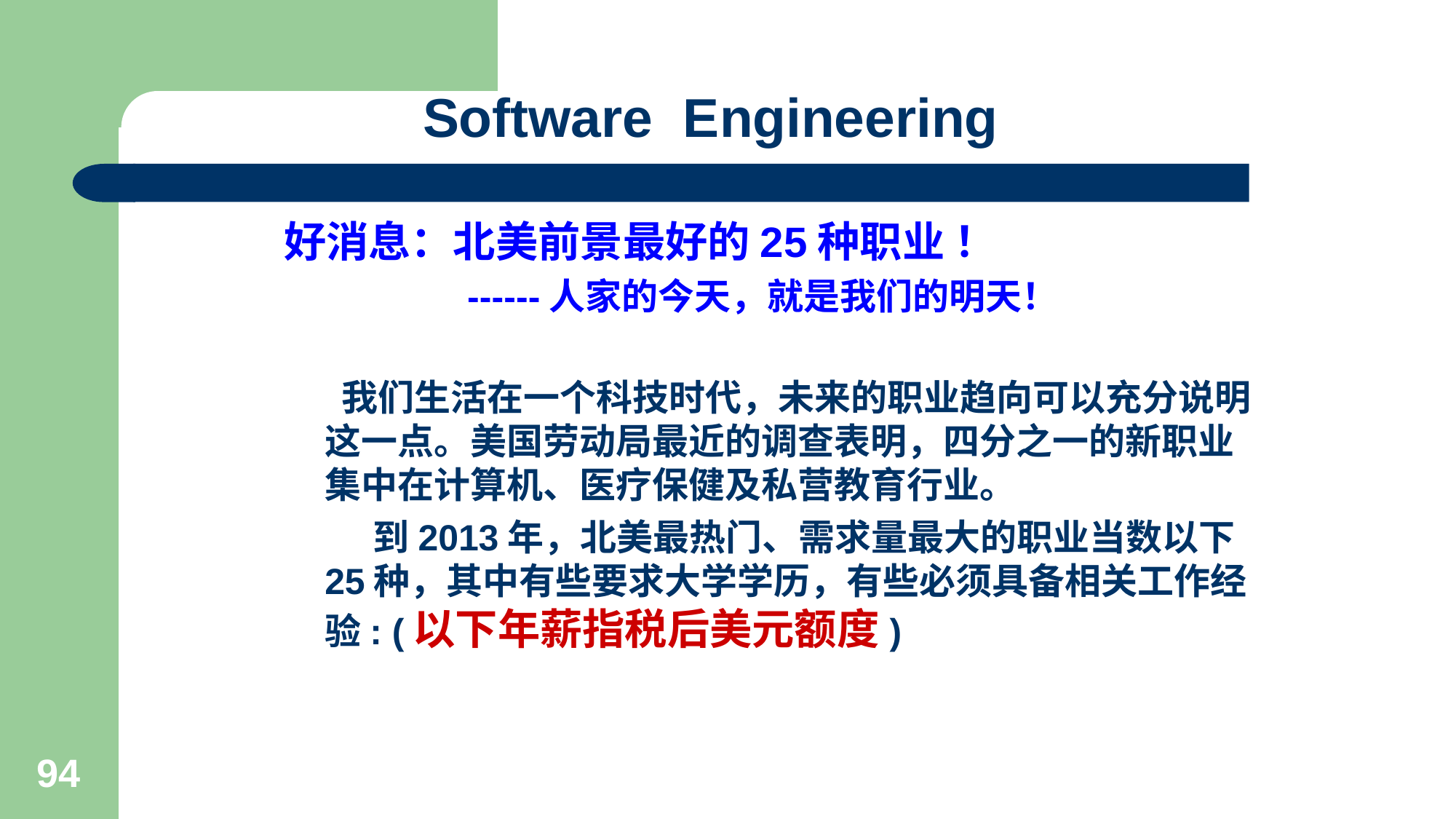

# Software  Engineering
好消息：北美前景最好的25种职业 ！
                  ------人家的今天，就是我们的明天！

      我们生活在一个科技时代，未来的职业趋向可以充分说明这一点。美国劳动局最近的调查表明，四分之一的新职业集中在计算机、医疗保健及私营教育行业。
　　  到2013年，北美最热门、需求量最大的职业当数以下25种，其中有些要求大学学历，有些必须具备相关工作经验: (以下年薪指税后美元额度)

94